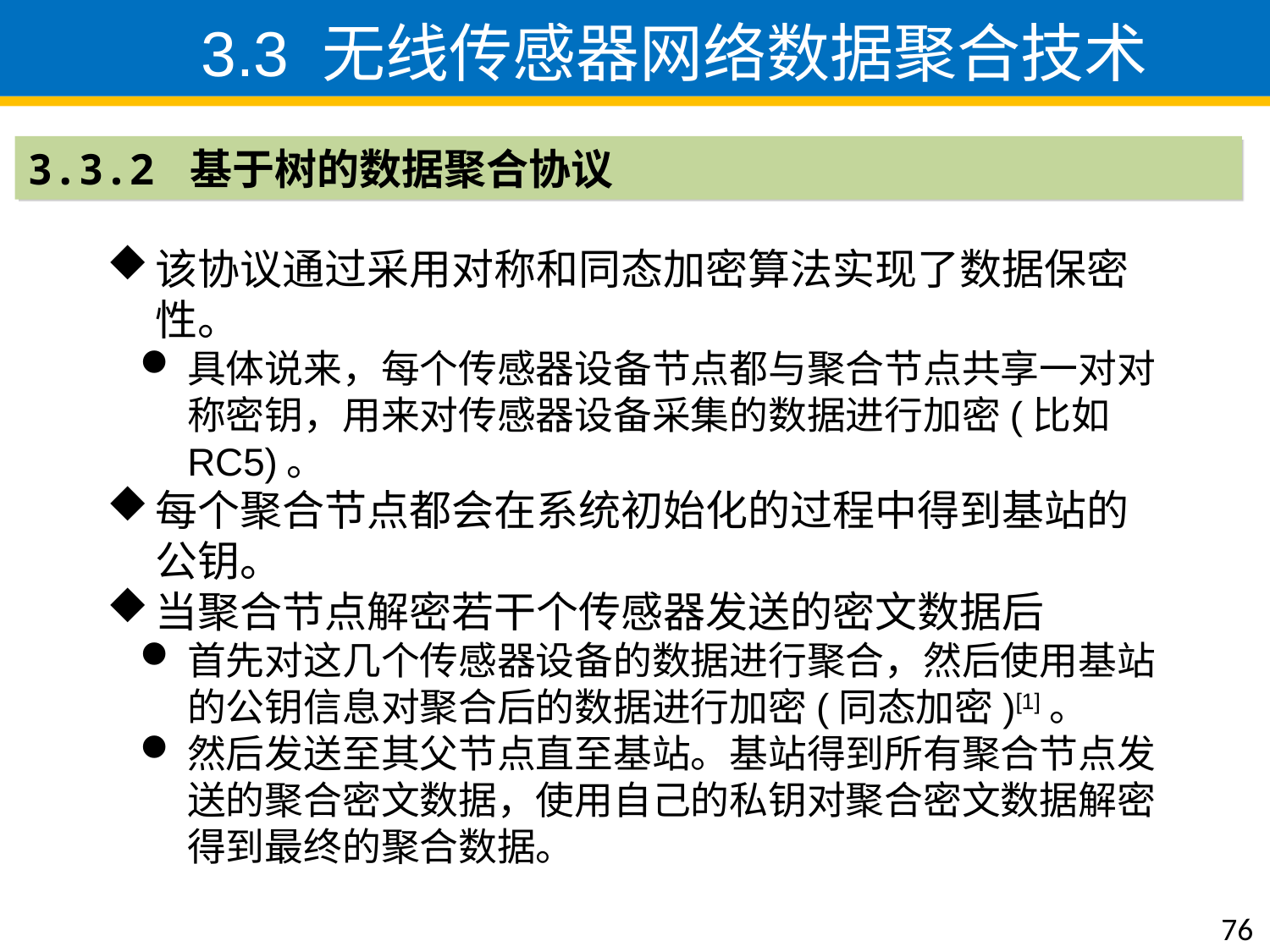

3.3 无线传感器网络数据聚合技术

3.3.2 基于树的数据聚合协议
该协议通过采用对称和同态加密算法实现了数据保密性。
具体说来，每个传感器设备节点都与聚合节点共享一对对称密钥，用来对传感器设备采集的数据进行加密(比如RC5)。
每个聚合节点都会在系统初始化的过程中得到基站的公钥。
当聚合节点解密若干个传感器发送的密文数据后
首先对这几个传感器设备的数据进行聚合，然后使用基站的公钥信息对聚合后的数据进行加密(同态加密)[1]。
然后发送至其父节点直至基站。基站得到所有聚合节点发送的聚合密文数据，使用自己的私钥对聚合密文数据解密得到最终的聚合数据。
76